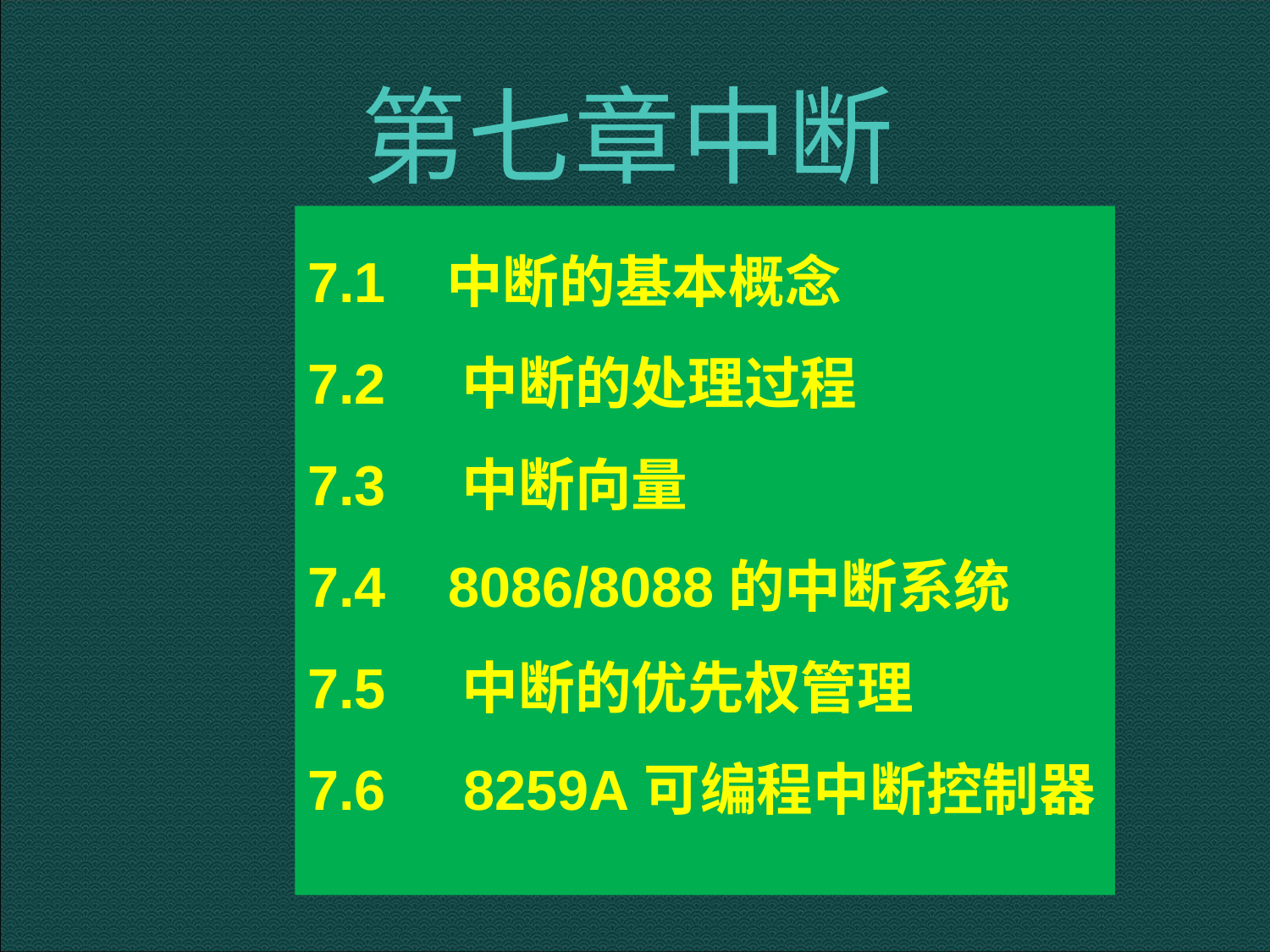

# 第七章中断
7.1   中断的基本概念
7.2    中断的处理过程
7.3    中断向量
7.4    8086/8088的中断系统
7.5    中断的优先权管理
7.6     8259A可编程中断控制器